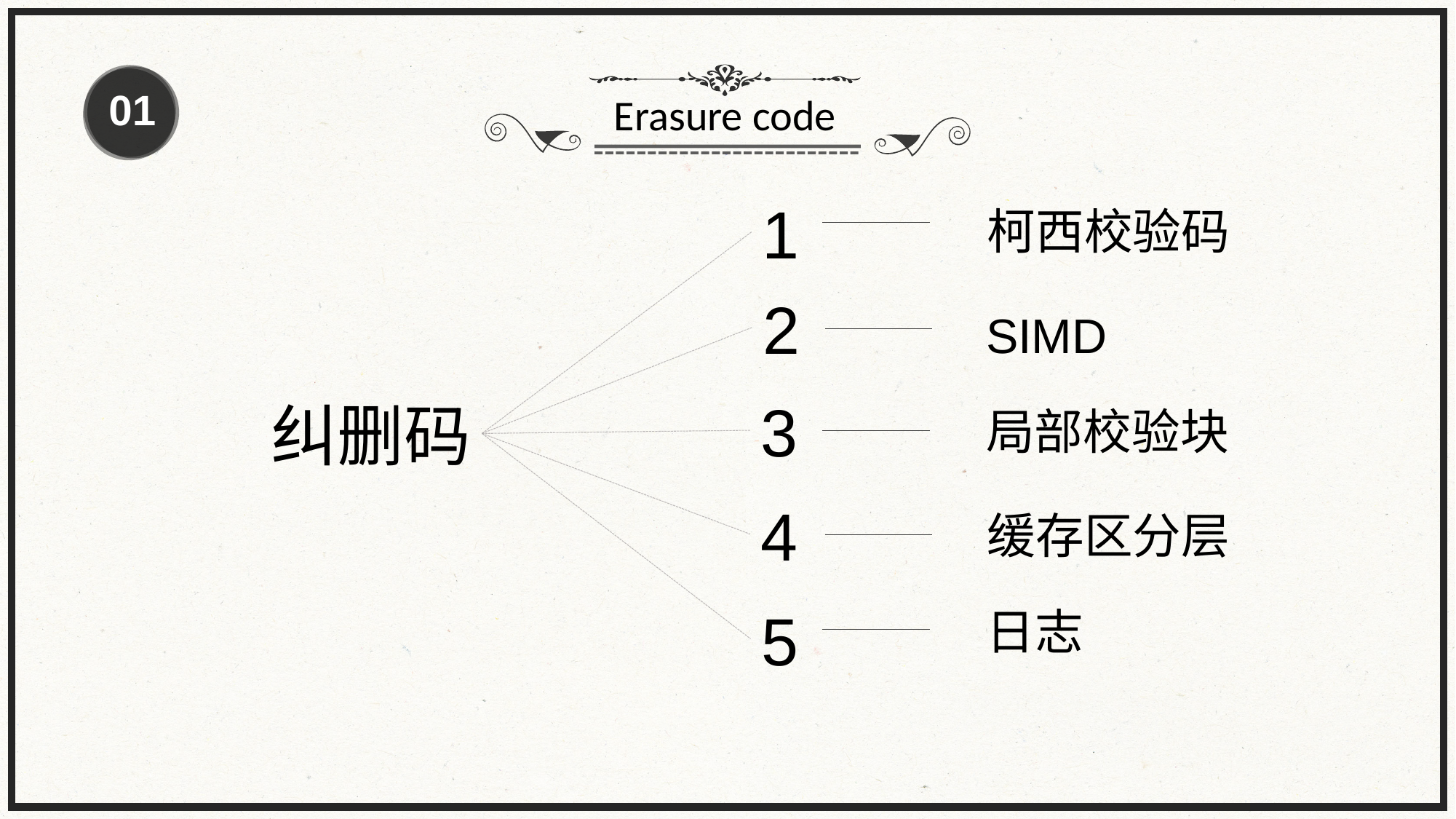

01
Erasure code
1
柯西校验码
2
SIMD
3
纠删码
局部校验块
4
缓存区分层
5
日志